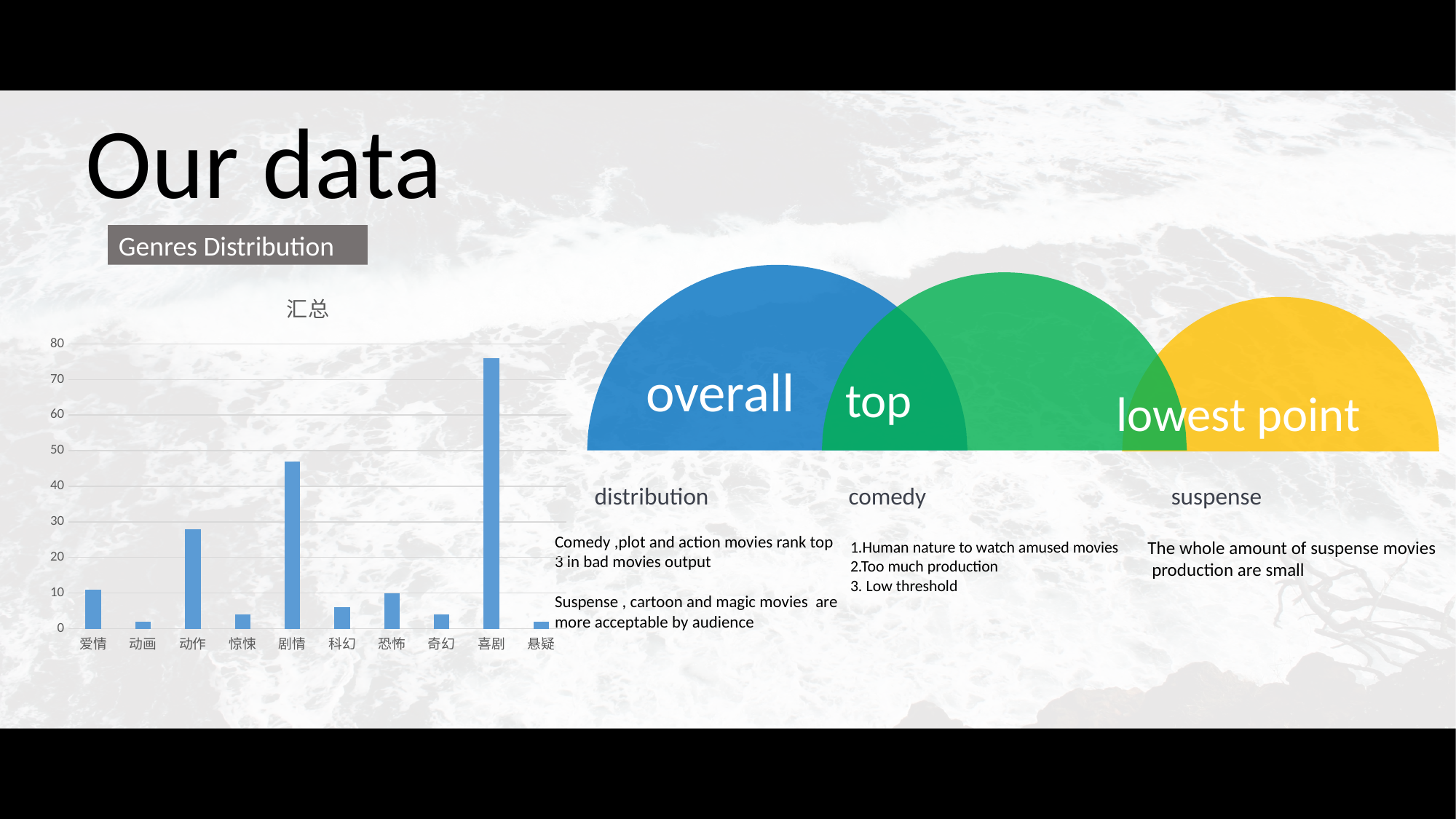

Our data

Genres Distribution

### Chart:

| Category | 汇总 |
|---|---|
| 爱情 | 11.0 |
| 动画 | 2.0 |
| 动作 | 28.0 |
| 惊悚 | 4.0 |
| 剧情 | 47.0 |
| 科幻 | 6.0 |
| 恐怖 | 10.0 |
| 奇幻 | 4.0 |
| 喜剧 | 76.0 |
| 悬疑 | 2.0 |

overall
top
lowest point

distribution
suspense
comedy
Comedy ,plot and action movies rank top 3 in bad movies output

Suspense , cartoon and magic movies  are more acceptable by audience
The whole amount of suspense movies
 production are small
1.Human nature to watch amused movies
2.Too much production
3. Low threshold